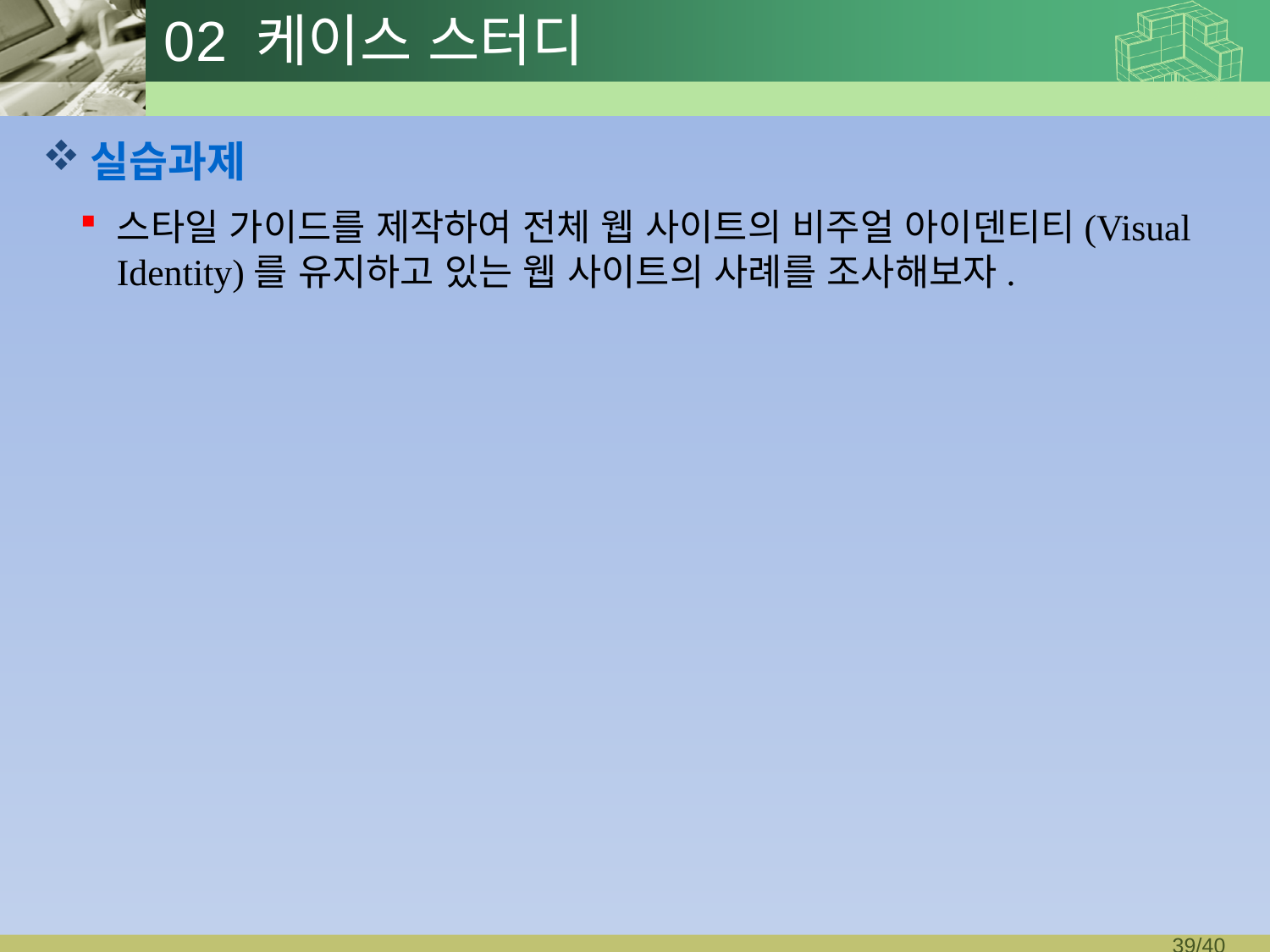

# 02 케이스 스터디
실습과제
스타일 가이드를 제작하여 전체 웹 사이트의 비주얼 아이덴티티(Visual Identity)를 유지하고 있는 웹 사이트의 사례를 조사해보자.